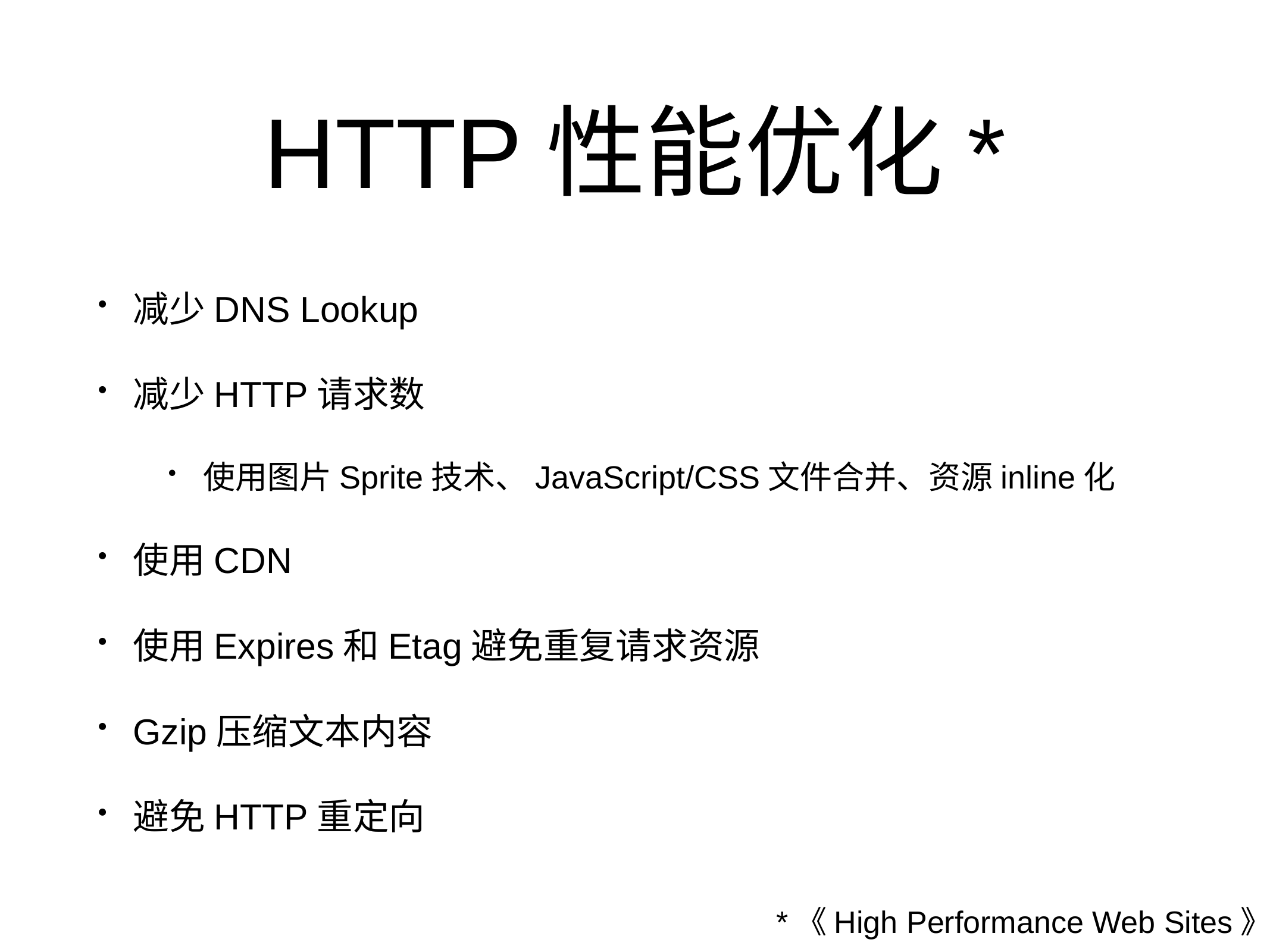

# HTTP性能优化*
减少DNS Lookup
减少HTTP请求数
使用图片Sprite技术、JavaScript/CSS文件合并、资源inline化
使用CDN
使用Expires和Etag避免重复请求资源
Gzip压缩文本内容
避免HTTP重定向
*《High Performance Web Sites》